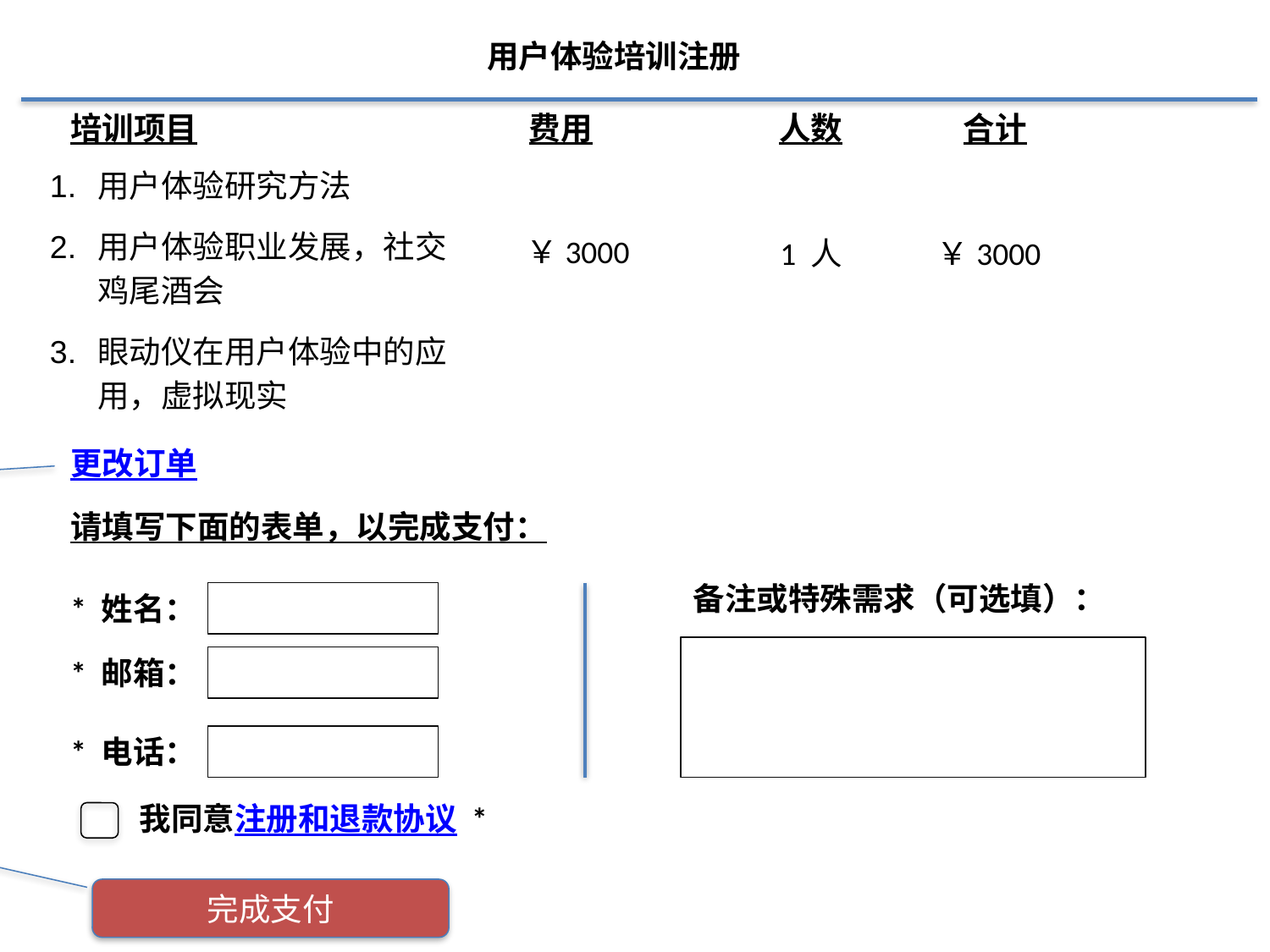

用户体验培训注册
培训项目
费用
人数
合计
用户体验研究方法
用户体验职业发展，社交鸡尾酒会
眼动仪在用户体验中的应用，虚拟现实
￥3000
1 人
￥3000
更改订单
点击后进入slide 5 课程注册页面

请填写下面的表单，以完成支付：
备注或特殊需求（可选填）：
* 姓名：

* 邮箱：

* 电话：

点击后进入slide 7， 进行扫码支付

我同意注册和退款协议 *

完成支付